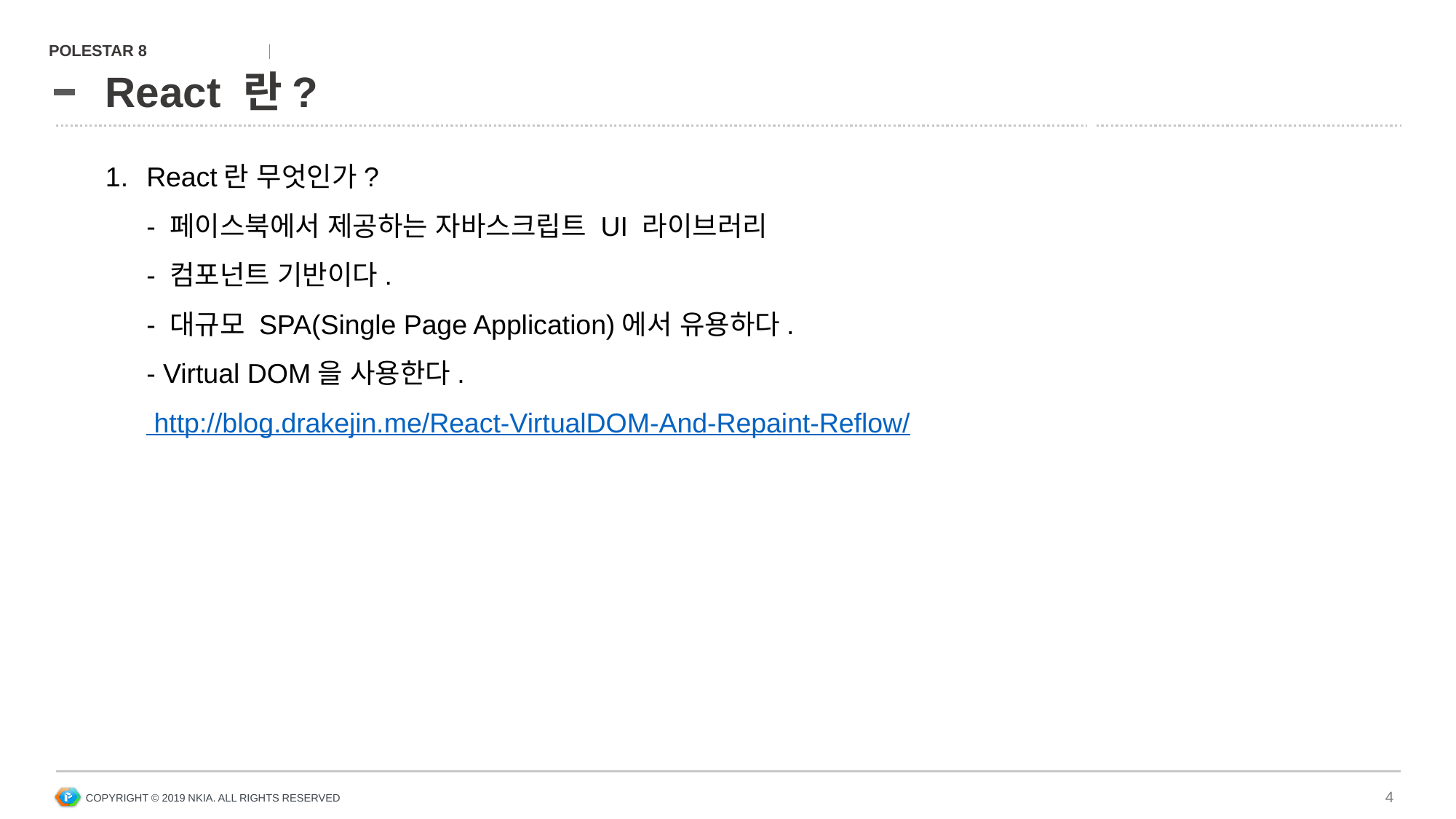

# React 란?
React란 무엇인가?
- 페이스북에서 제공하는 자바스크립트 UI 라이브러리
- 컴포넌트 기반이다.
- 대규모 SPA(Single Page Application)에서 유용하다.
- Virtual DOM을 사용한다.
 http://blog.drakejin.me/React-VirtualDOM-And-Repaint-Reflow/